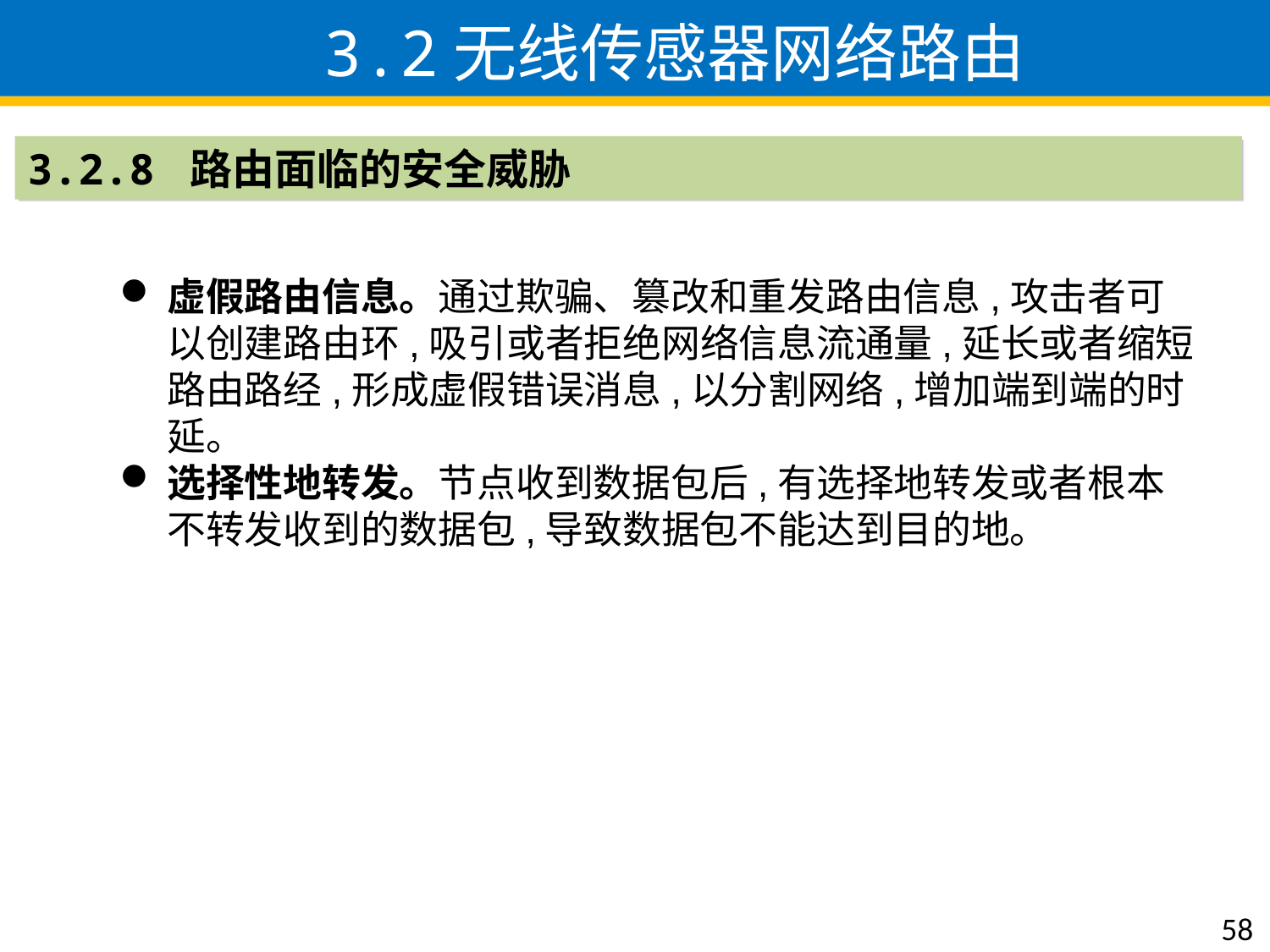

3.2无线传感器网络路由
3.2.8 路由面临的安全威胁
虚假路由信息。通过欺骗、篡改和重发路由信息,攻击者可以创建路由环,吸引或者拒绝网络信息流通量,延长或者缩短路由路经,形成虚假错误消息,以分割网络,增加端到端的时延。
选择性地转发。节点收到数据包后,有选择地转发或者根本不转发收到的数据包,导致数据包不能达到目的地。
58